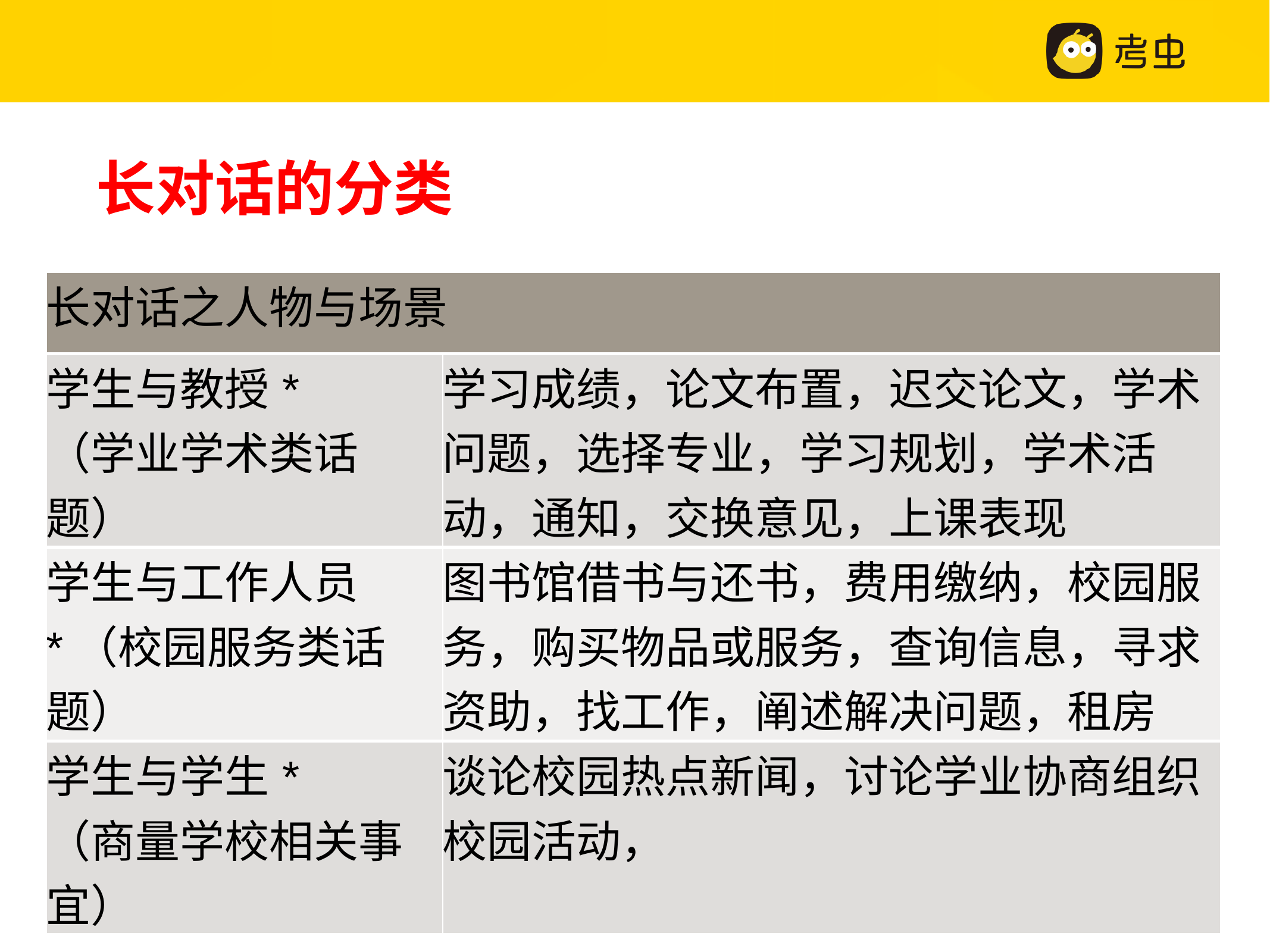

# 长对话的分类
| 长对话之人物与场景 |  |
| --- | --- |
| 学生与教授\* （学业学术类话题） | 学习成绩，论文布置，迟交论文，学术问题，选择专业，学习规划，学术活动，通知，交换意见，上课表现 |
| 学生与工作人员\*（校园服务类话题） | 图书馆借书与还书，费用缴纳，校园服务，购买物品或服务，查询信息，寻求资助，找工作，阐述解决问题，租房 |
| 学生与学生\* （商量学校相关事宜） | 谈论校园热点新闻，讨论学业协商组织校园活动， |